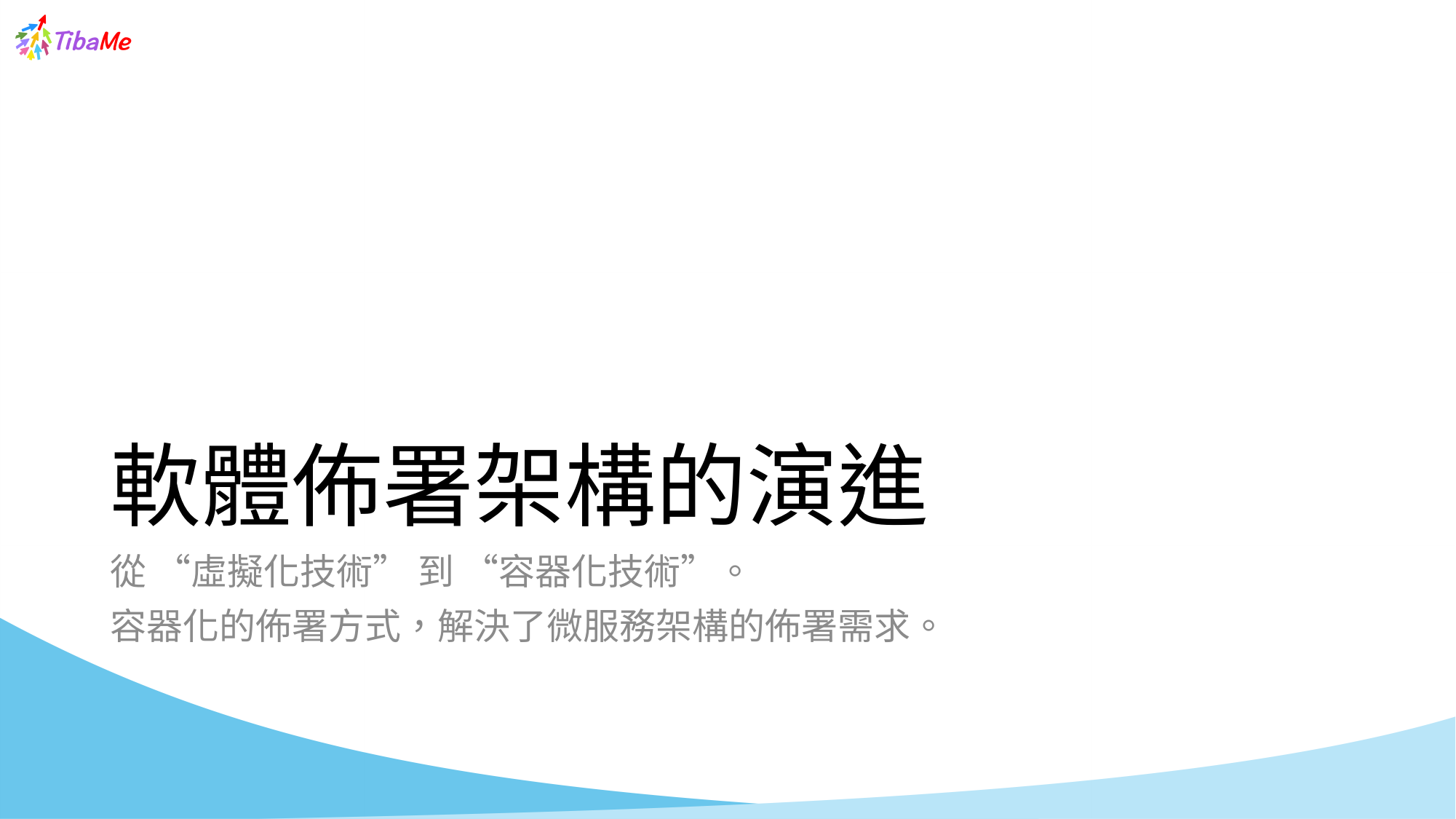

# 軟體佈署架構的演進
從 “虛擬化技術” 到 “容器化技術”。
容器化的佈署方式，解決了微服務架構的佈署需求。